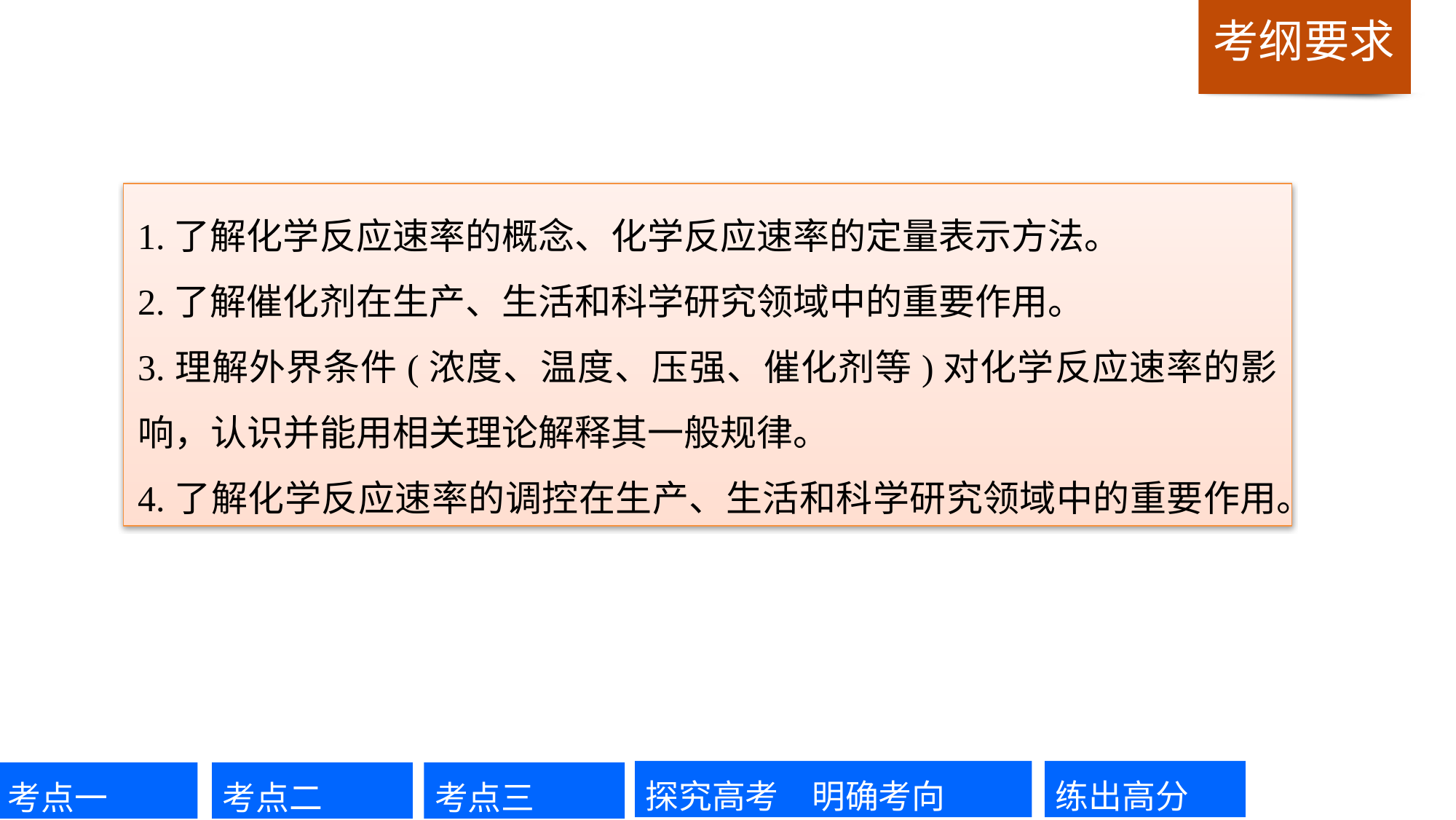

1.了解化学反应速率的概念、化学反应速率的定量表示方法。
2.了解催化剂在生产、生活和科学研究领域中的重要作用。
3.理解外界条件(浓度、温度、压强、催化剂等)对化学反应速率的影响，认识并能用相关理论解释其一般规律。
4.了解化学反应速率的调控在生产、生活和科学研究领域中的重要作用。
探究高考　明确考向
练出高分
考点一
考点二
考点三